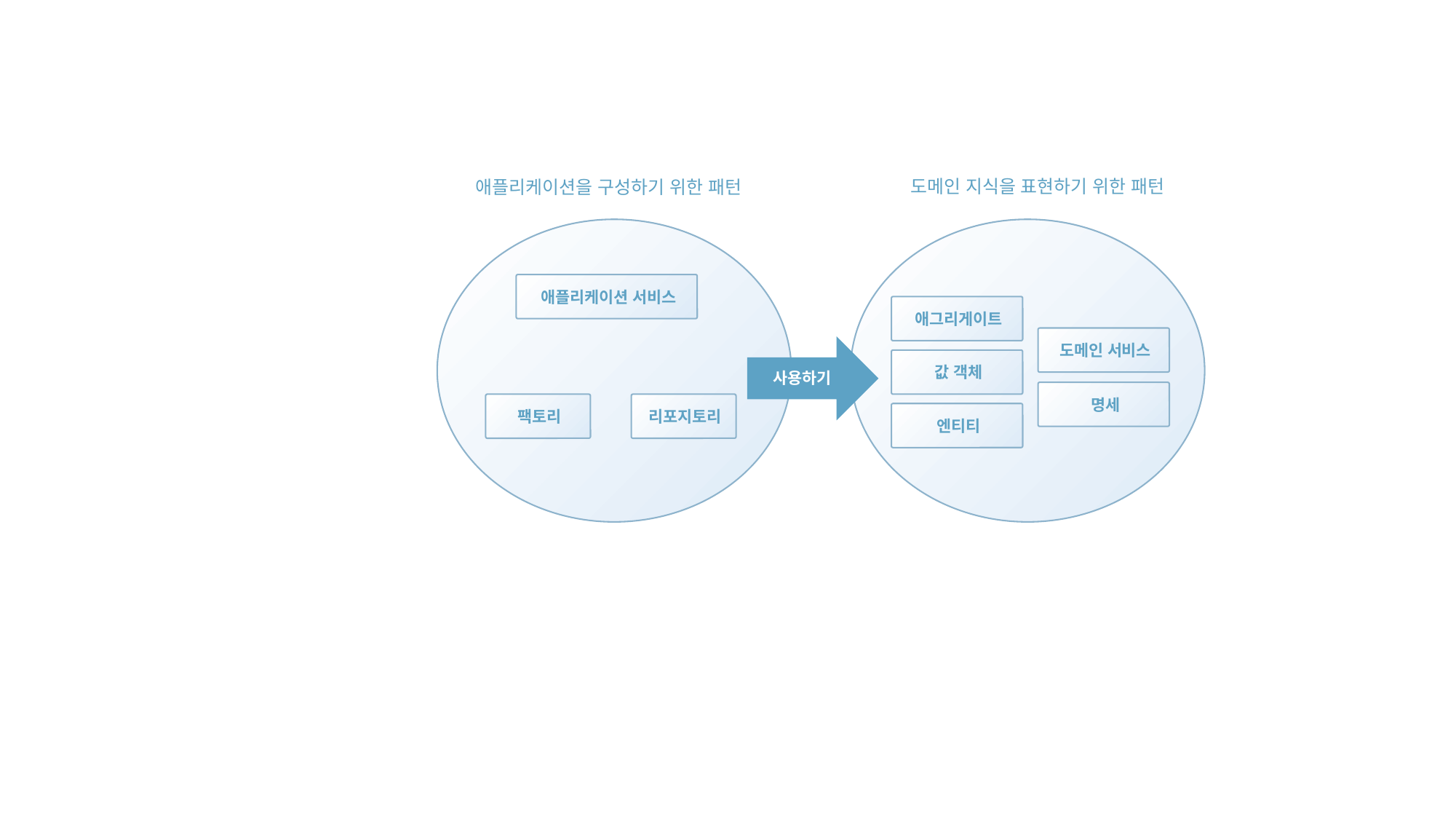

도메인 지식을 표현하기 위한 패턴
애플리케이션을 구성하기 위한 패턴

애플리케이션 서비스

애그리게이트

도메인 서비스

사용하기

값 객체

명세

리포지토리

팩토리

엔티티